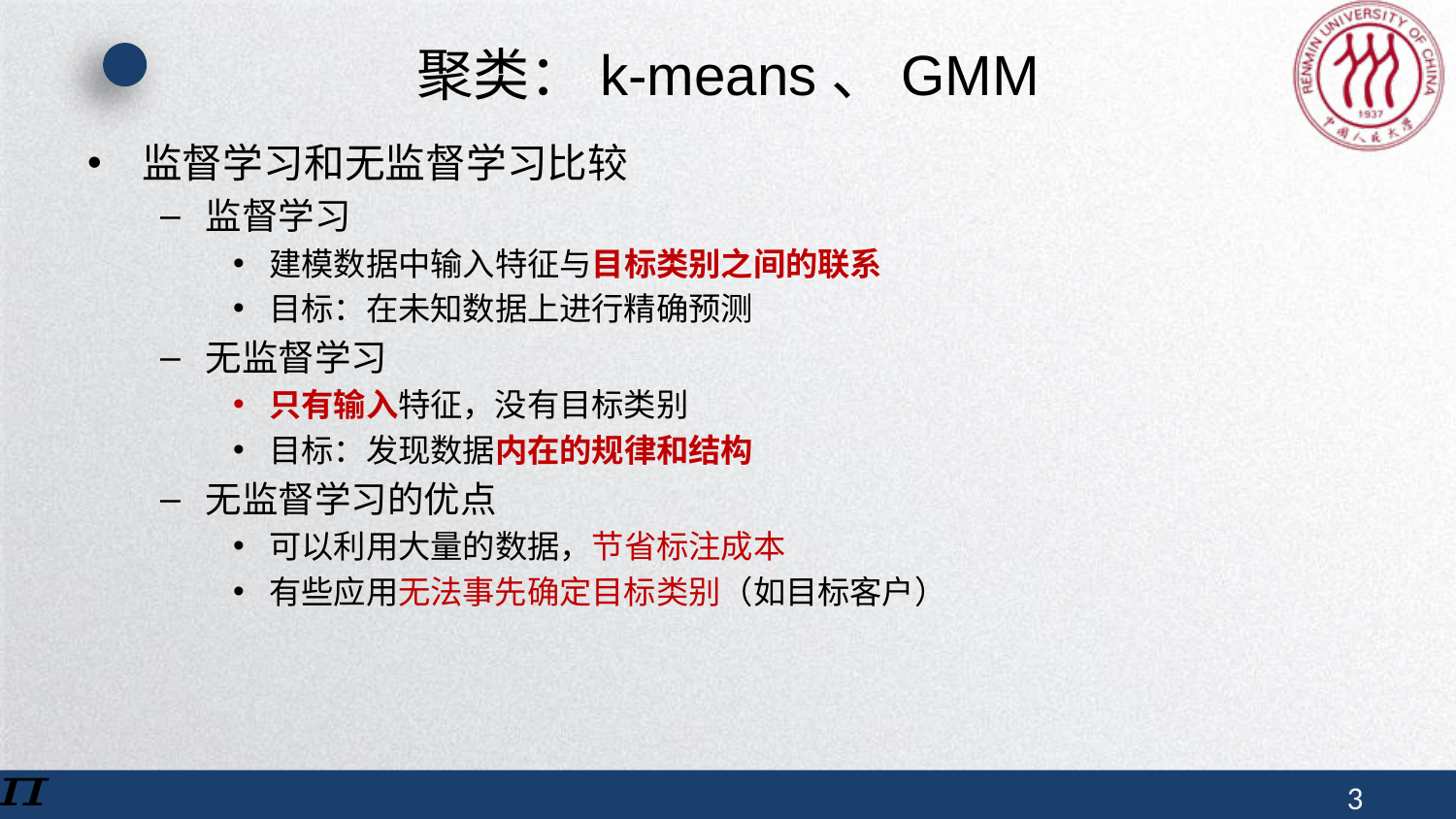

# 聚类：k-means、GMM
监督学习和无监督学习比较
监督学习
建模数据中输入特征与目标类别之间的联系
目标：在未知数据上进行精确预测
无监督学习
只有输入特征，没有目标类别
目标：发现数据内在的规律和结构
无监督学习的优点
可以利用大量的数据，节省标注成本
有些应用无法事先确定目标类别（如目标客户）